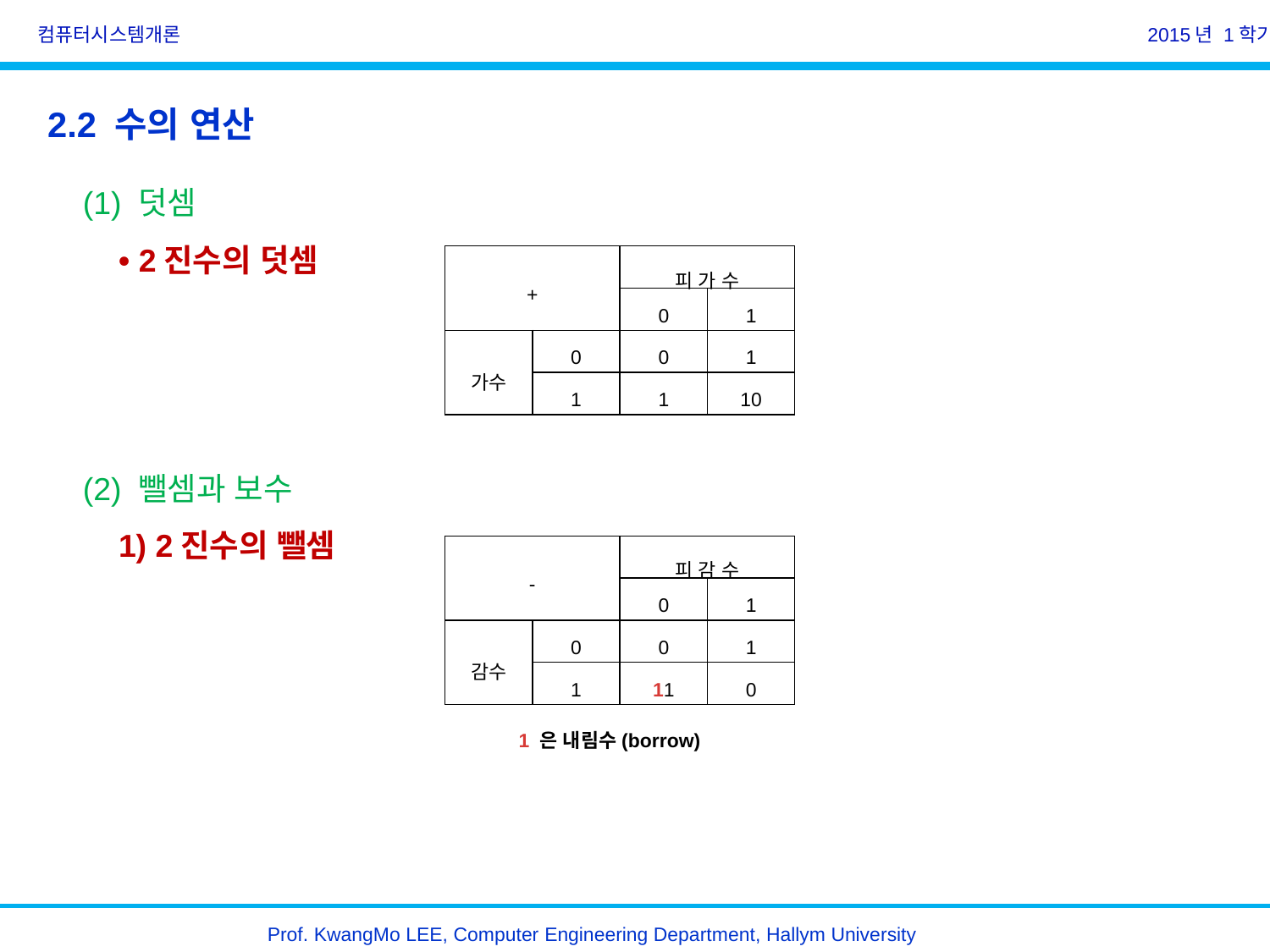

컴퓨터시스템개론
2015년 1학기
2.2 수의 연산

    (1) 덧셈
        • 2진수의 덧셈

    (2) 뺄셈과 보수
        1) 2진수의 뺄셈

                                                     1 은 내림수(borrow)

| + |  | 피 가 수 |  |
| --- | --- | --- | --- |
|  |  | 0 | 1 |
| 가수 | 0 | 0 | 1 |
|  | 1 | 1 | 10 |
| - |  | 피 감 수 |  |
| --- | --- | --- | --- |
|  |  | 0 | 1 |
| 감수 | 0 | 0 | 1 |
|  | 1 | 11 | 0 |
Prof. KwangMo LEE, Computer Engineering Department, Hallym University